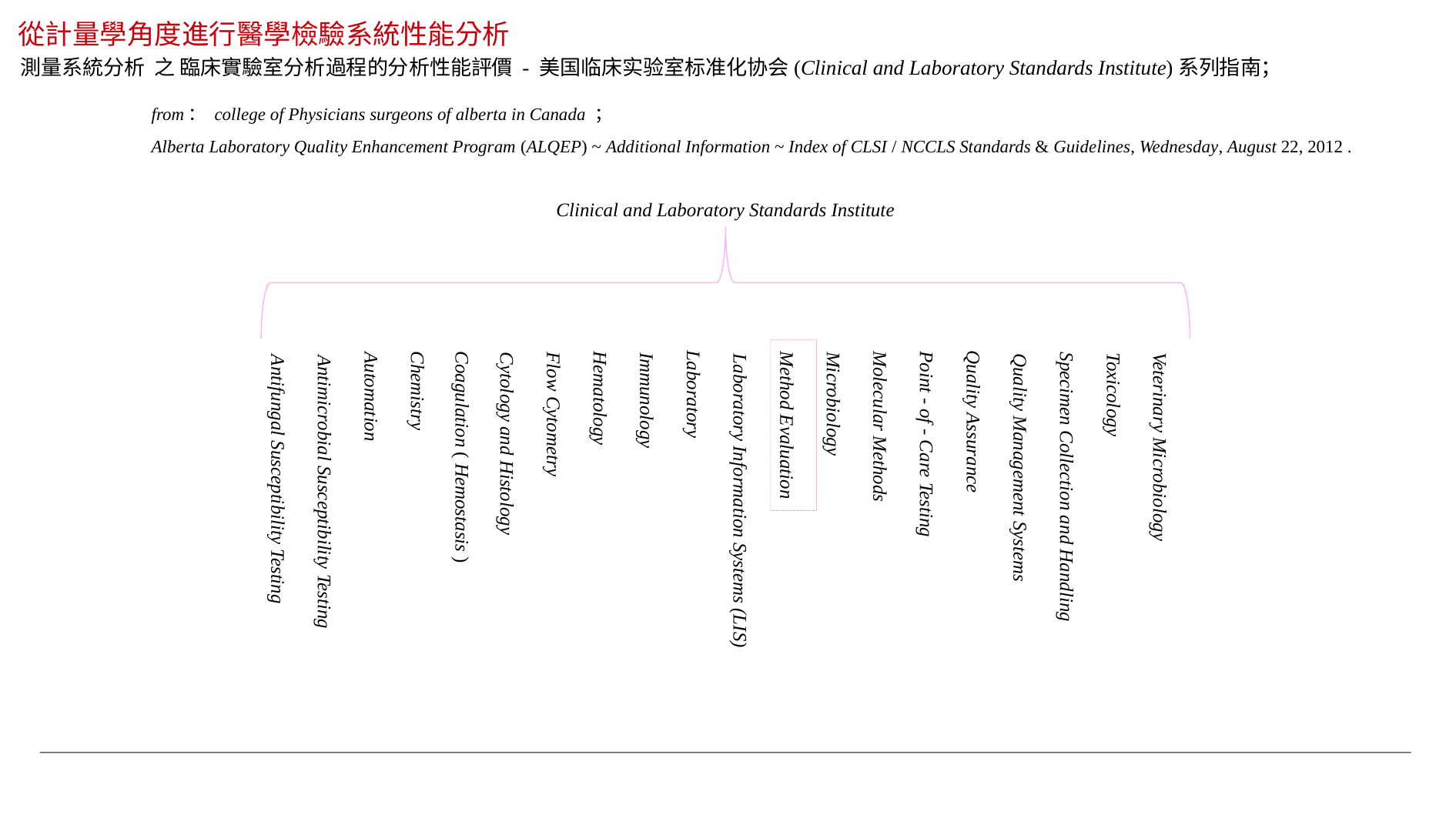

# 從計量學角度進行醫學檢驗系統性能分析
測量系統分析  之 臨床實驗室分析過程的分析性能評價 - 美国临床实验室标准化协会(Clinical and Laboratory Standards Institute)系列指南；
from： college of Physicians surgeons of alberta in Canada ；
Alberta Laboratory Quality Enhancement Program (ALQEP) ~ Additional Information ~ Index of CLSI / NCCLS Standards & Guidelines, Wednesday, August 22, 2012 .
Clinical and Laboratory Standards Institute
Chemistry
Laboratory
Toxicology
Automation
Hematology
Immunology
Microbiology
Flow Cytometry
Quality Assurance
Method Evaluation
Molecular Methods
Cytology and Histology
Point - of - Care Testing
Veterinary Microbiology
Coagulation ( Hemostasis )
Quality Management Systems
Antifungal Susceptibility Testing
Specimen Collection and Handling
Antimicrobial Susceptibility Testing
Laboratory Information Systems (LIS)